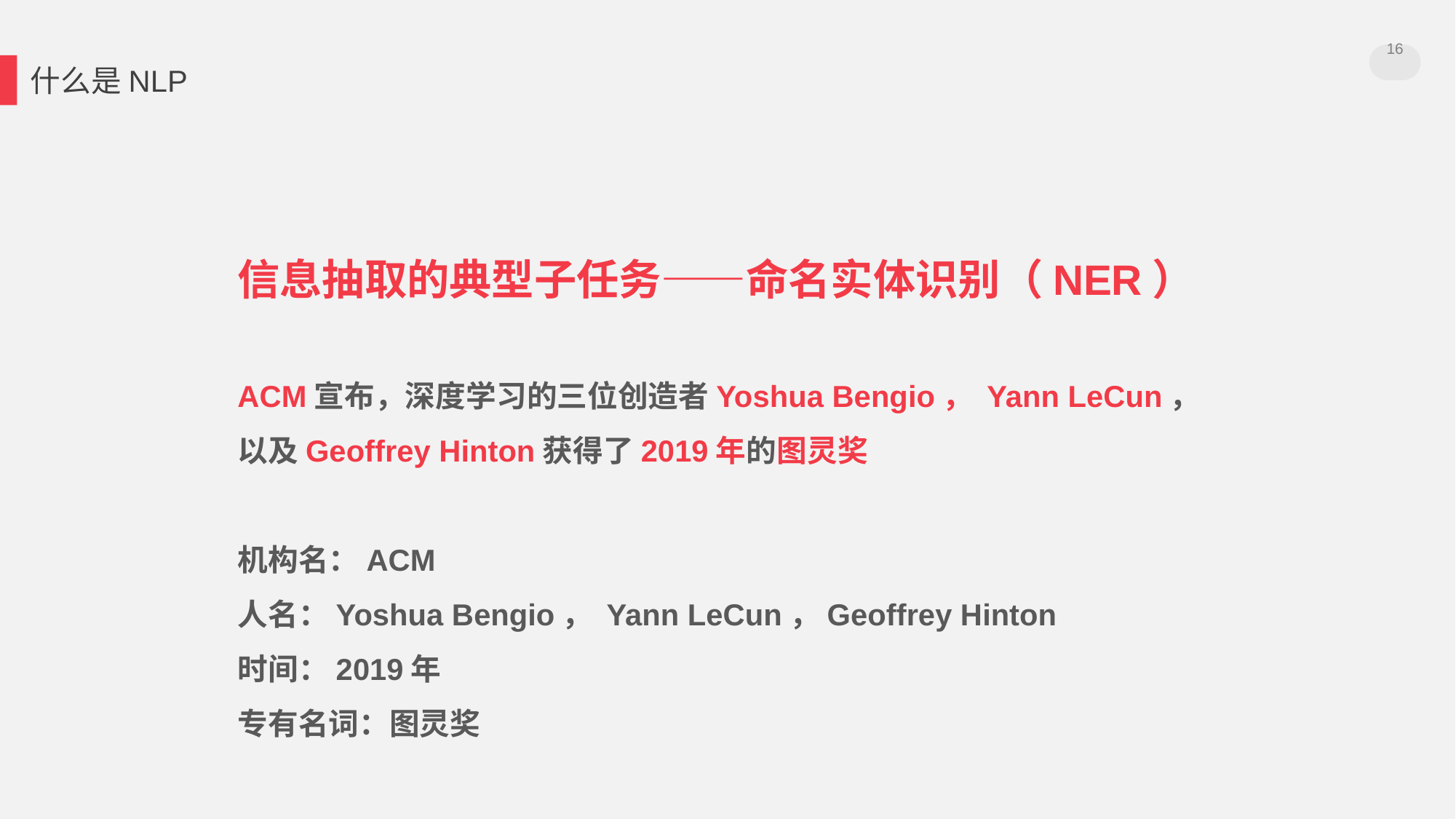

16
什么是NLP
信息抽取的典型子任务——命名实体识别（NER）

ACM宣布，深度学习的三位创造者Yoshua Bengio， Yann LeCun， 以及Geoffrey Hinton获得了2019年的图灵奖

机构名：ACM
人名：Yoshua Bengio， Yann LeCun，Geoffrey Hinton
时间：2019年
专有名词：图灵奖